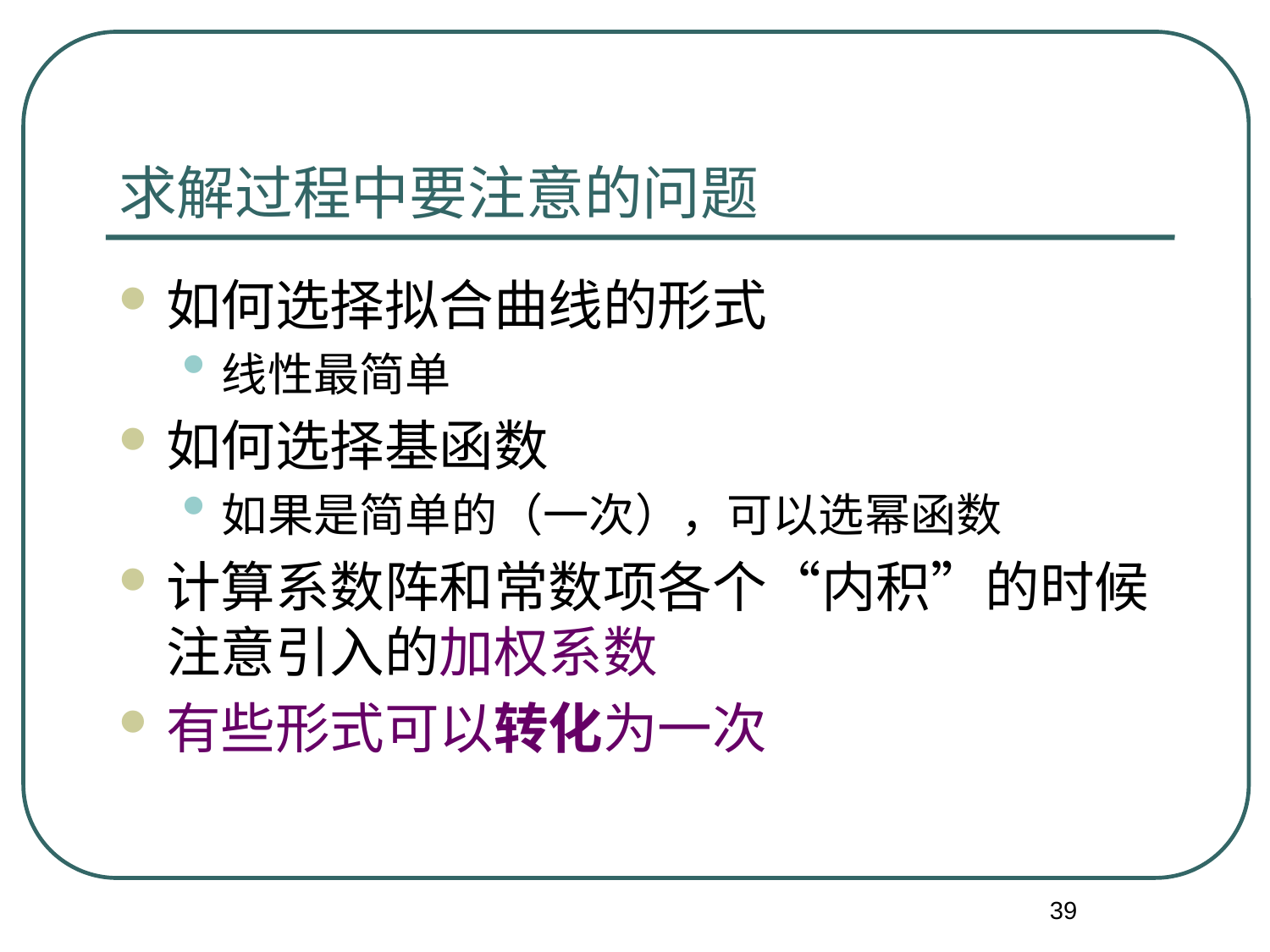

# 求解过程中要注意的问题
如何选择拟合曲线的形式
线性最简单
如何选择基函数
如果是简单的（一次），可以选幂函数
计算系数阵和常数项各个“内积”的时候注意引入的加权系数
有些形式可以转化为一次
39